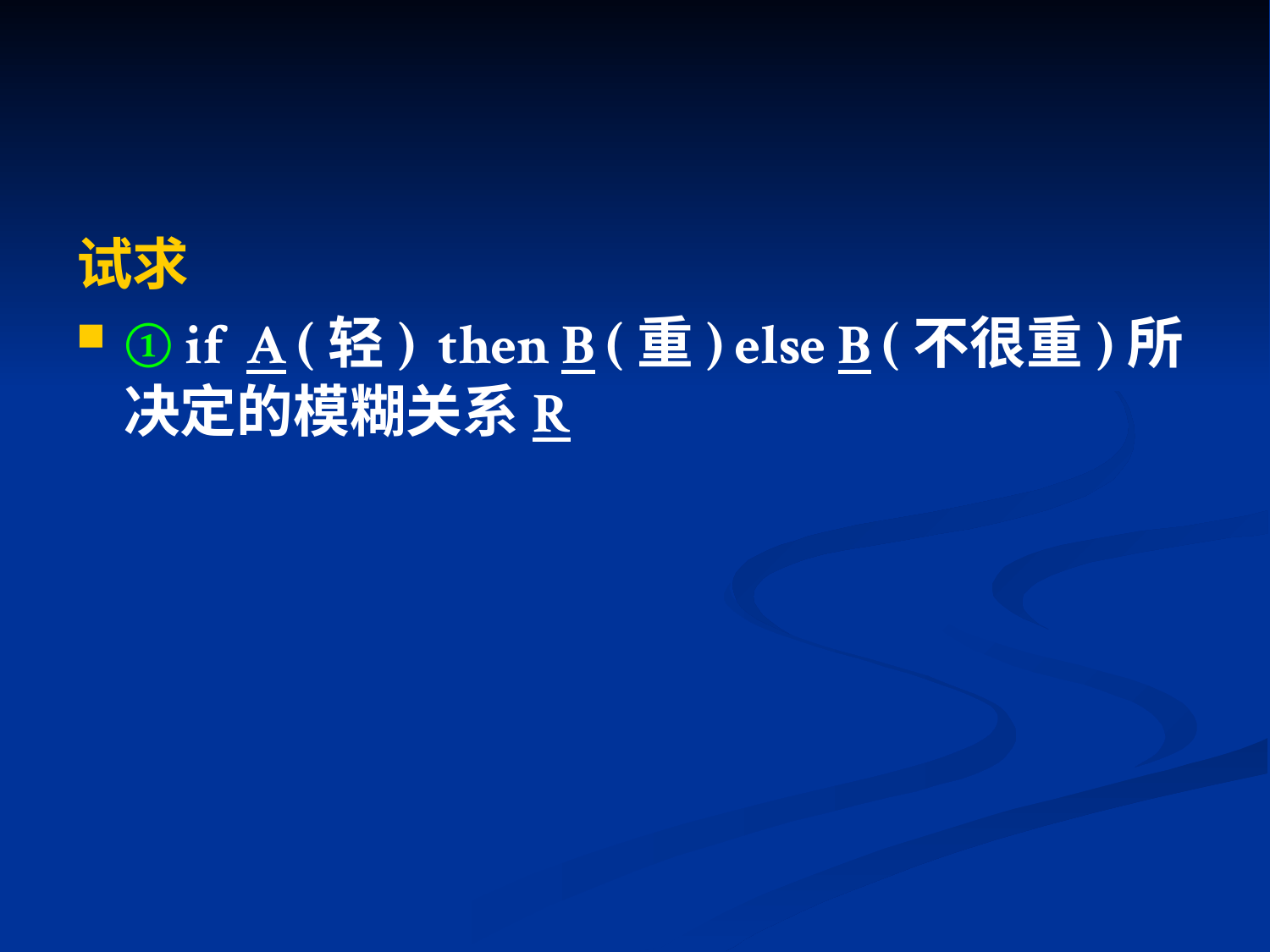

试求
① if  A (轻)  then B (重) else B (不很重)所决定的模糊关系R